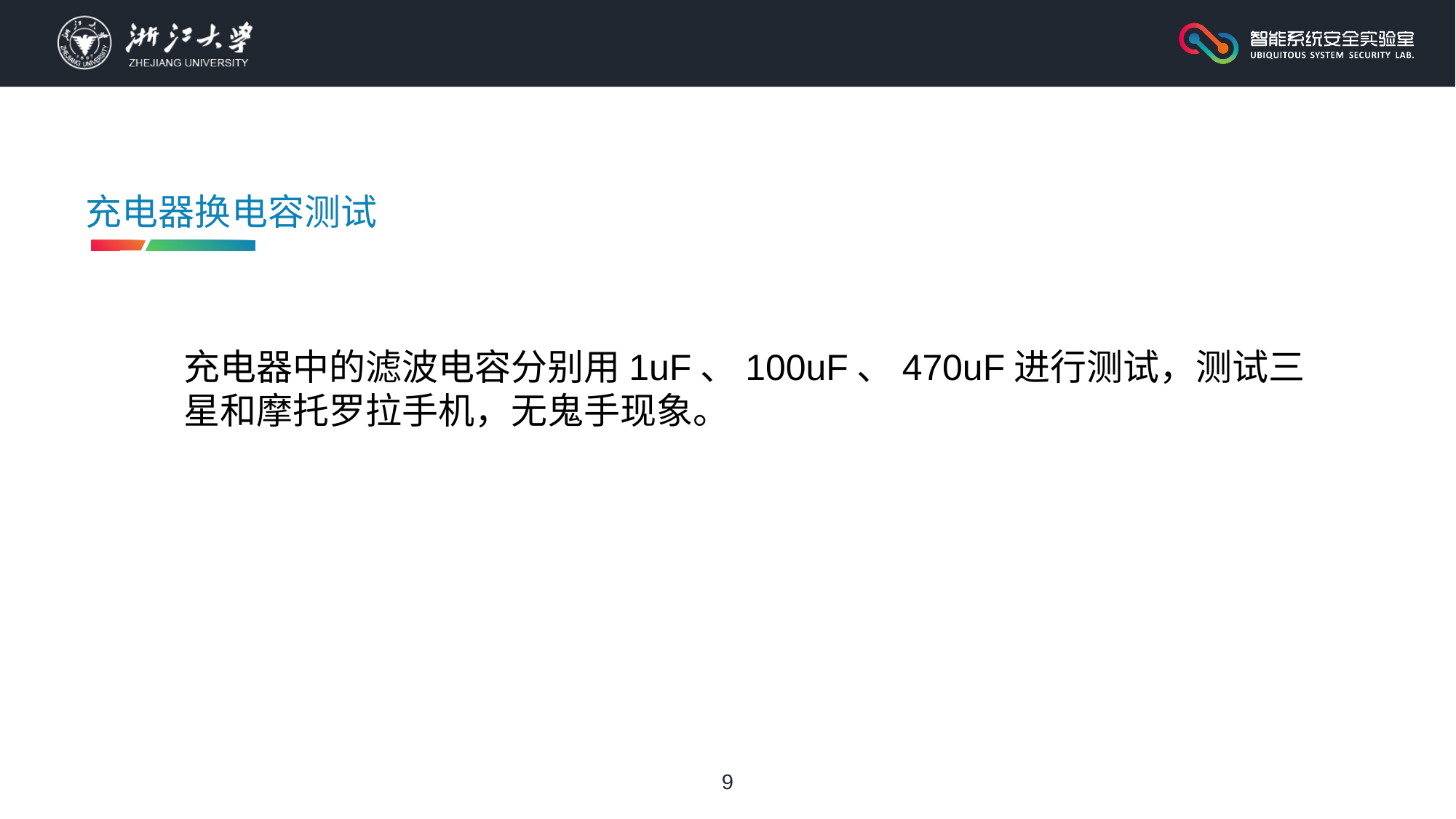

充电器换电容测试
充电器中的滤波电容分别用1uF、100uF、470uF进行测试，测试三星和摩托罗拉手机，无鬼手现象。